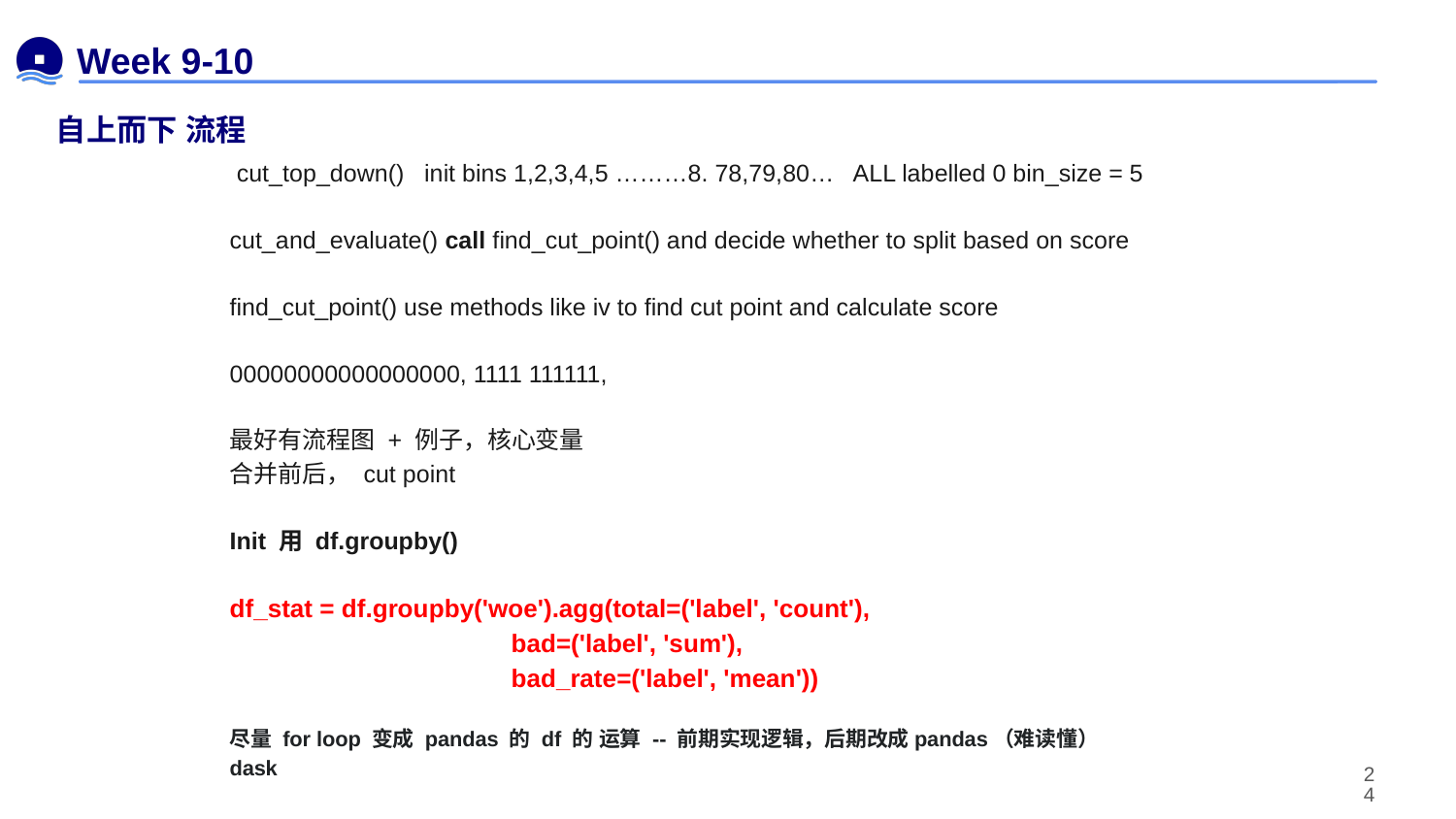

# Week 9-10

自上而下 流程
 cut_top_down()   init bins 1,2,3,4,5 ………8. 78,79,80…   ALL labelled 0 bin_size = 5

cut_and_evaluate() call find_cut_point() and decide whether to split based on score

find_cut_point() use methods like iv to find cut point and calculate score

00000000000000000, 1111 111111,

最好有流程图 + 例子，核心变量
合并前后， cut point

Init 用 df.groupby()

df_stat = df.groupby('woe').agg(total=('label', 'count'),
                                        bad=('label', 'sum'),
                                        bad_rate=('label', 'mean'))

尽量 for loop 变成 pandas 的 df 的 运算 -- 前期实现逻辑，后期改成pandas（难读懂）
dask
24